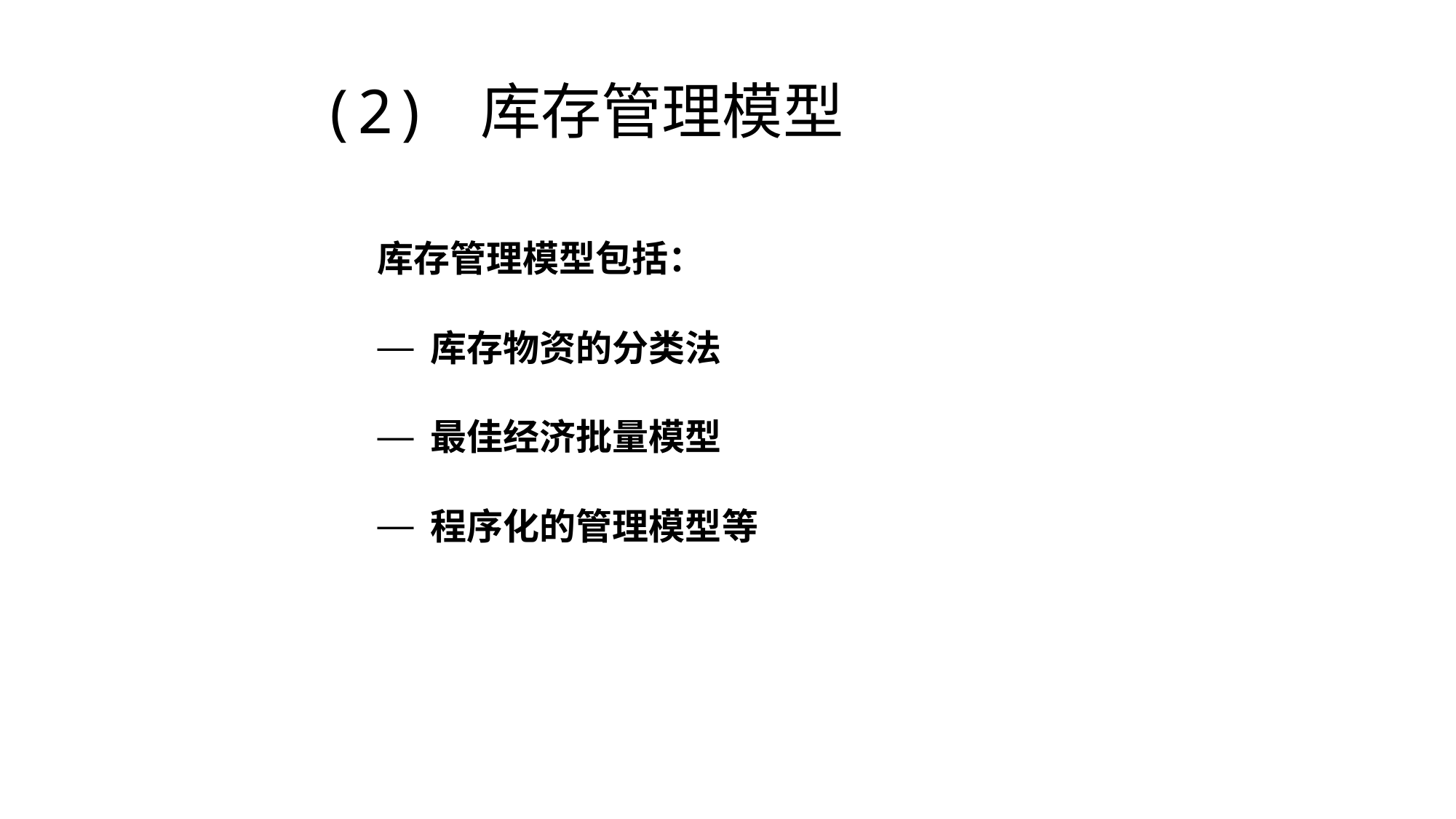

# (2) 库存管理模型
库存管理模型包括：
 库存物资的分类法
 最佳经济批量模型
 程序化的管理模型等